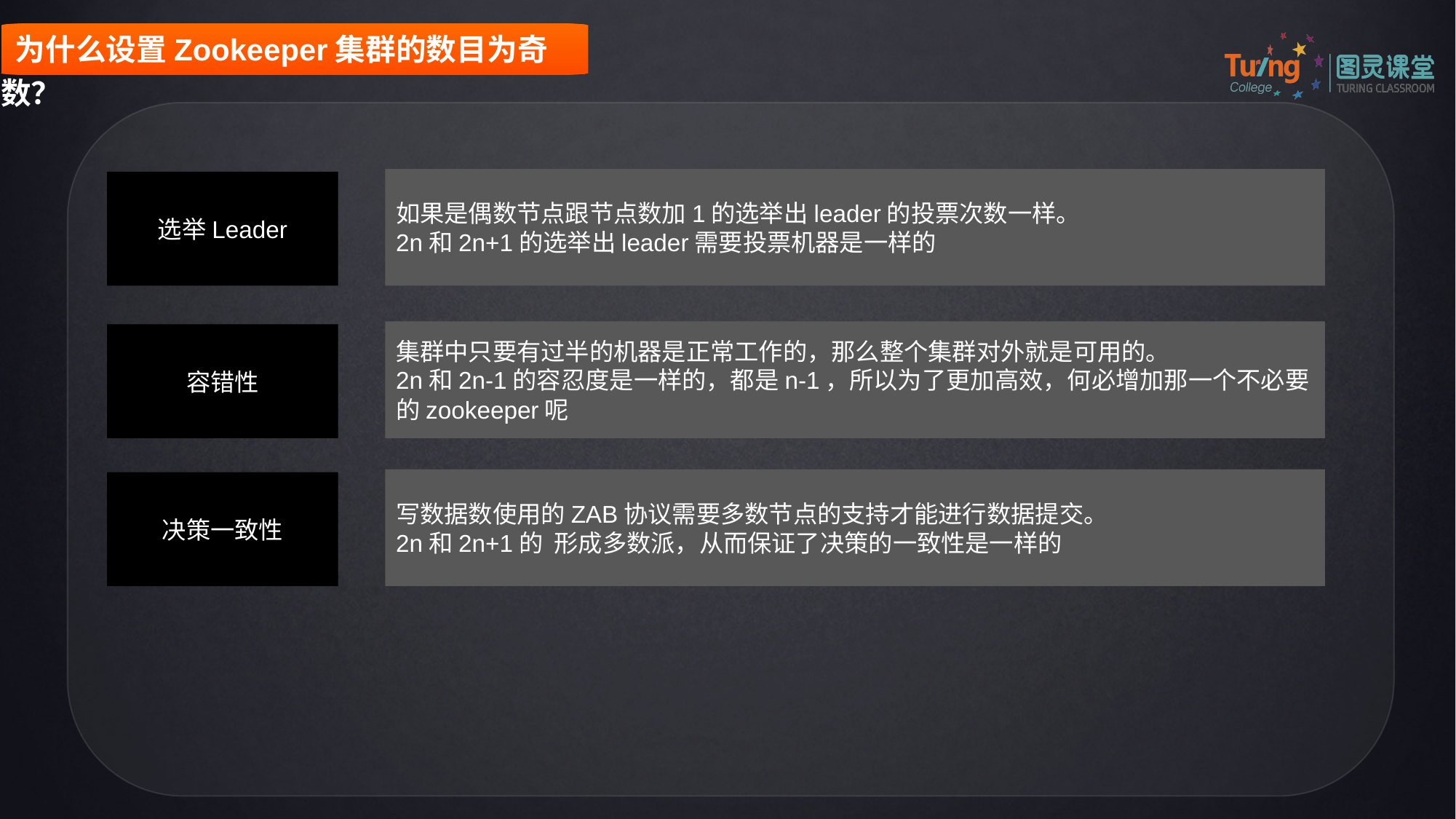

为什么设置Zookeeper集群的数目为奇数？

如果是偶数节点跟节点数加1的选举出leader的投票次数一样。
2n和2n+1的选举出leader需要投票机器是一样的
选举Leader
集群中只要有过半的机器是正常工作的，那么整个集群对外就是可用的。
2n和2n-1的容忍度是一样的，都是n-1，所以为了更加高效，何必增加那一个不必要的zookeeper呢
容错性
写数据数使用的ZAB协议需要多数节点的支持才能进行数据提交。
2n和2n+1的  形成多数派，从而保证了决策的一致性是一样的
决策一致性